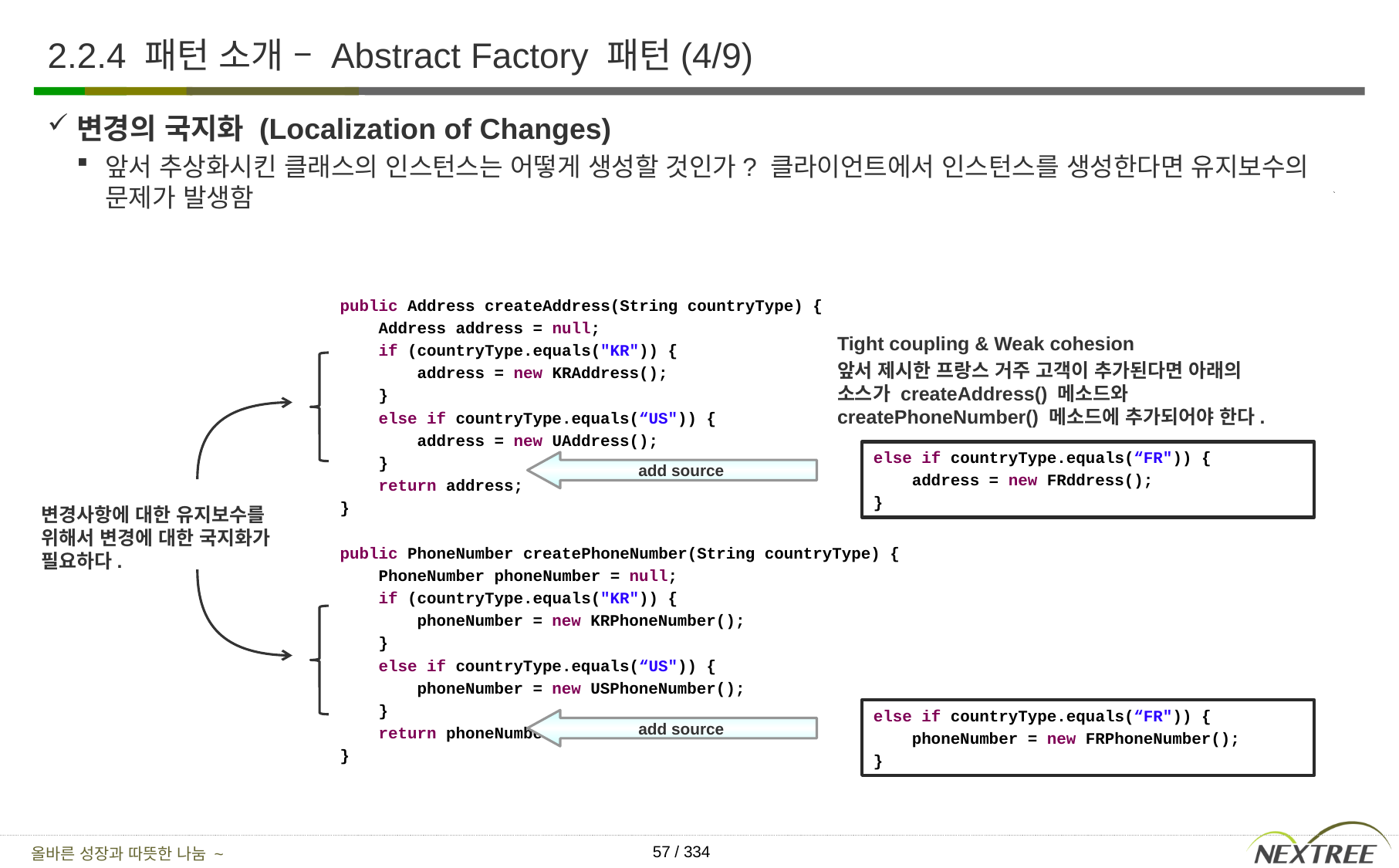

# 2.2.4 패턴 소개 – Abstract Factory 패턴(4/9)
변경의 국지화 (Localization of Changes)
앞서 추상화시킨 클래스의 인스턴스는 어떻게 생성할 것인가? 클라이언트에서 인스턴스를 생성한다면 유지보수의 문제가 발생함
public Address createAddress(String countryType) {
    Address address = null;
    if (countryType.equals("KR")) {
        address = new KRAddress();
    }
    else if countryType.equals(“US")) {
        address = new UAddress();
    }
    return address;
}

public PhoneNumber createPhoneNumber(String countryType) {
    PhoneNumber phoneNumber = null;
    if (countryType.equals("KR")) {
        phoneNumber = new KRPhoneNumber();
    }
    else if countryType.equals(“US")) {
        phoneNumber = new USPhoneNumber();
    }
    return phoneNumber;
}
Tight coupling & Weak cohesion
앞서 제시한 프랑스 거주 고객이 추가된다면 아래의 소스가 createAddress() 메소드와 createPhoneNumber() 메소드에 추가되어야 한다.

else if countryType.equals(“FR")) {
    address = new FRddress();
}
add source

변경사항에 대한 유지보수를 위해서 변경에 대한 국지화가 필요하다.

else if countryType.equals(“FR")) {
    phoneNumber = new FRPhoneNumber();
}
add source